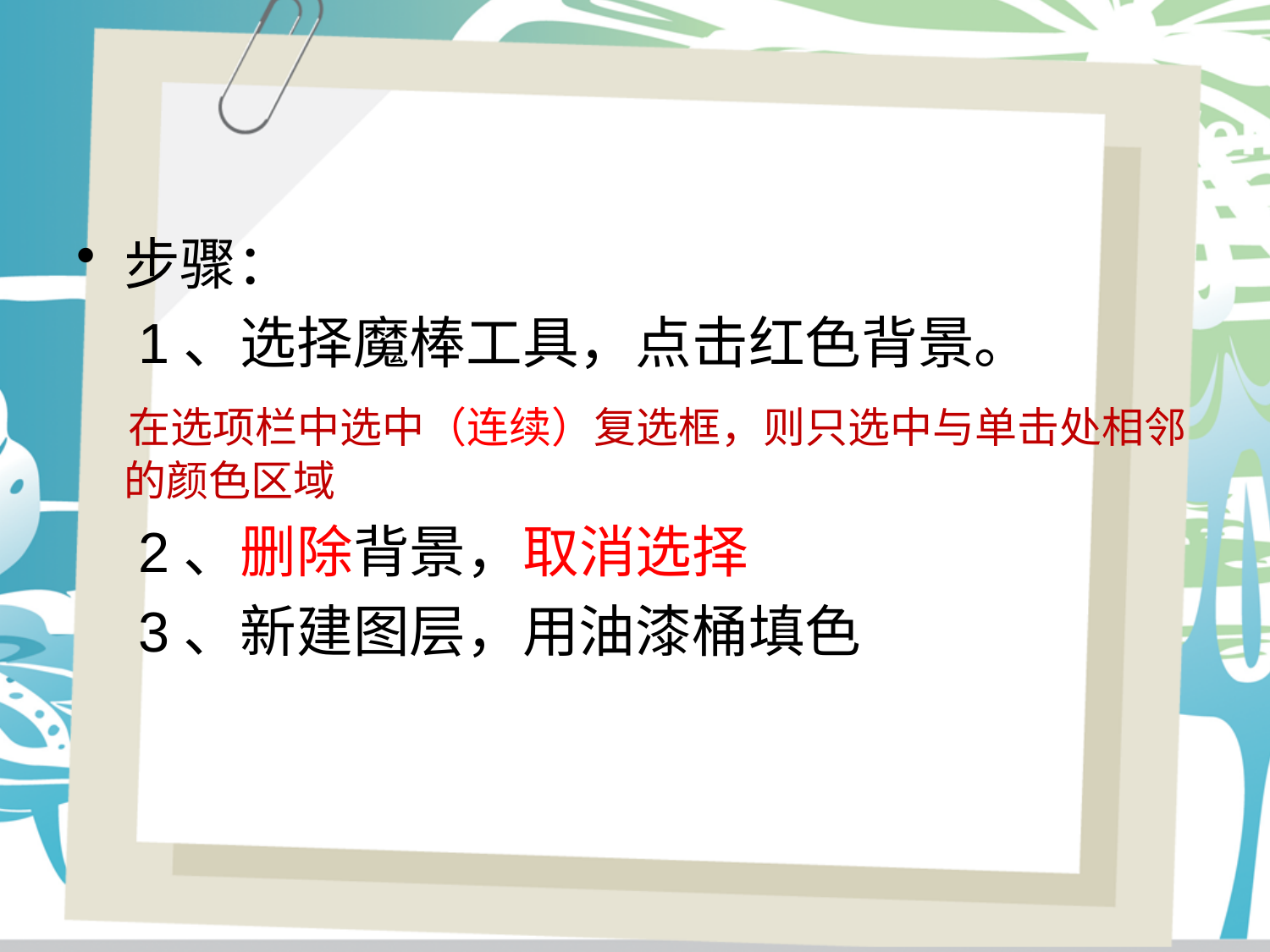

#
步骤：
    1、选择魔棒工具，点击红色背景。
   在选项栏中选中（连续）复选框，则只选中与单击处相邻的颜色区域
    2、删除背景，取消选择
    3、新建图层，用油漆桶填色